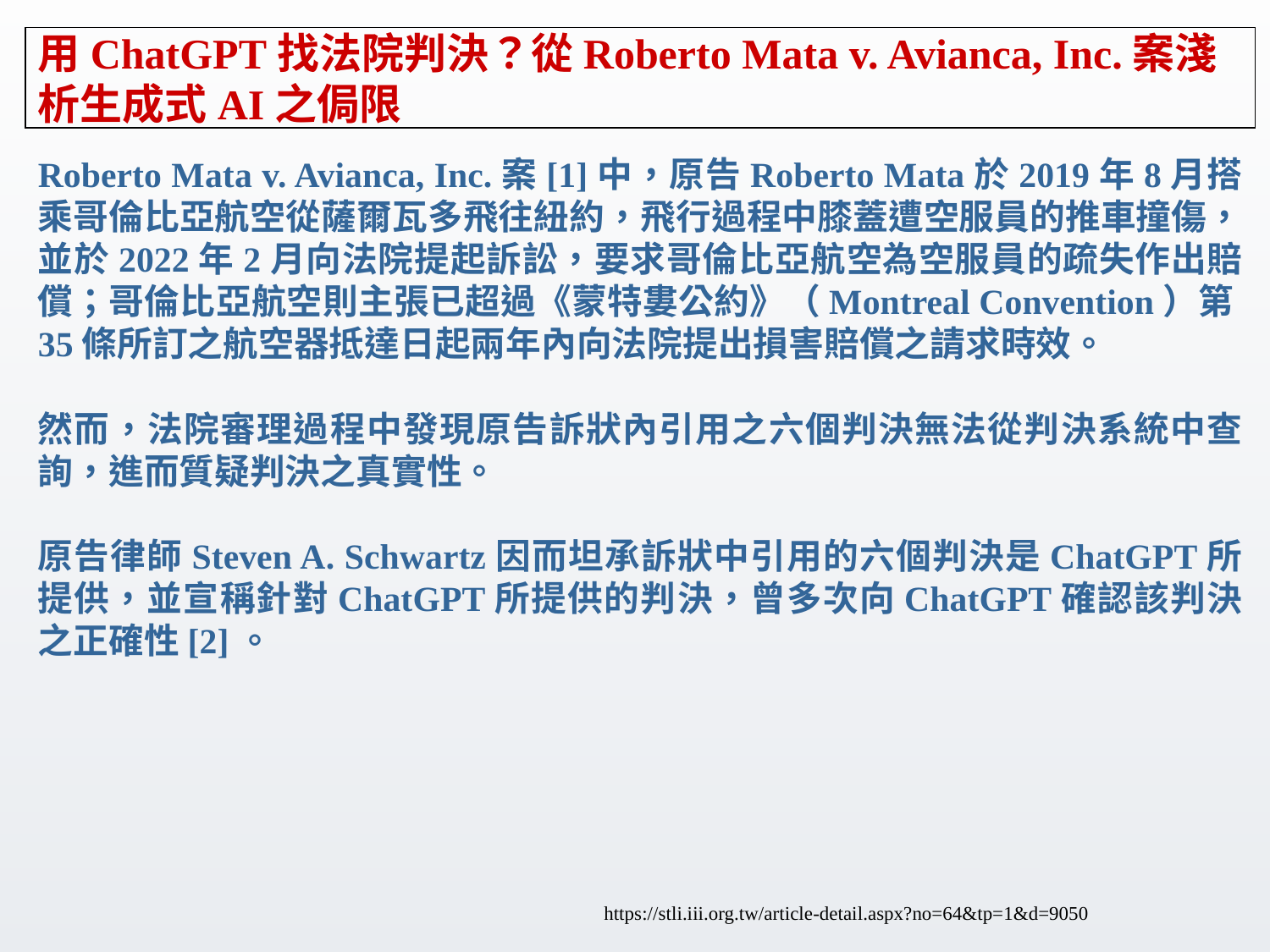

# 用ChatGPT找法院判決？從Roberto Mata v. Avianca, Inc.案淺析生成式AI之侷限
Roberto Mata v. Avianca, Inc.案[1]中，原告Roberto Mata於2019年8月搭乘哥倫比亞航空從薩爾瓦多飛往紐約，飛行過程中膝蓋遭空服員的推車撞傷，並於2022年2月向法院提起訴訟，要求哥倫比亞航空為空服員的疏失作出賠償；哥倫比亞航空則主張已超過《蒙特婁公約》（Montreal Convention）第35條所訂之航空器抵達日起兩年內向法院提出損害賠償之請求時效。

然而，法院審理過程中發現原告訴狀內引用之六個判決無法從判決系統中查詢，進而質疑判決之真實性。

原告律師Steven A. Schwartz因而坦承訴狀中引用的六個判決是ChatGPT所提供，並宣稱針對ChatGPT所提供的判決，曾多次向ChatGPT確認該判決之正確性[2]。
https://stli.iii.org.tw/article-detail.aspx?no=64&tp=1&d=9050